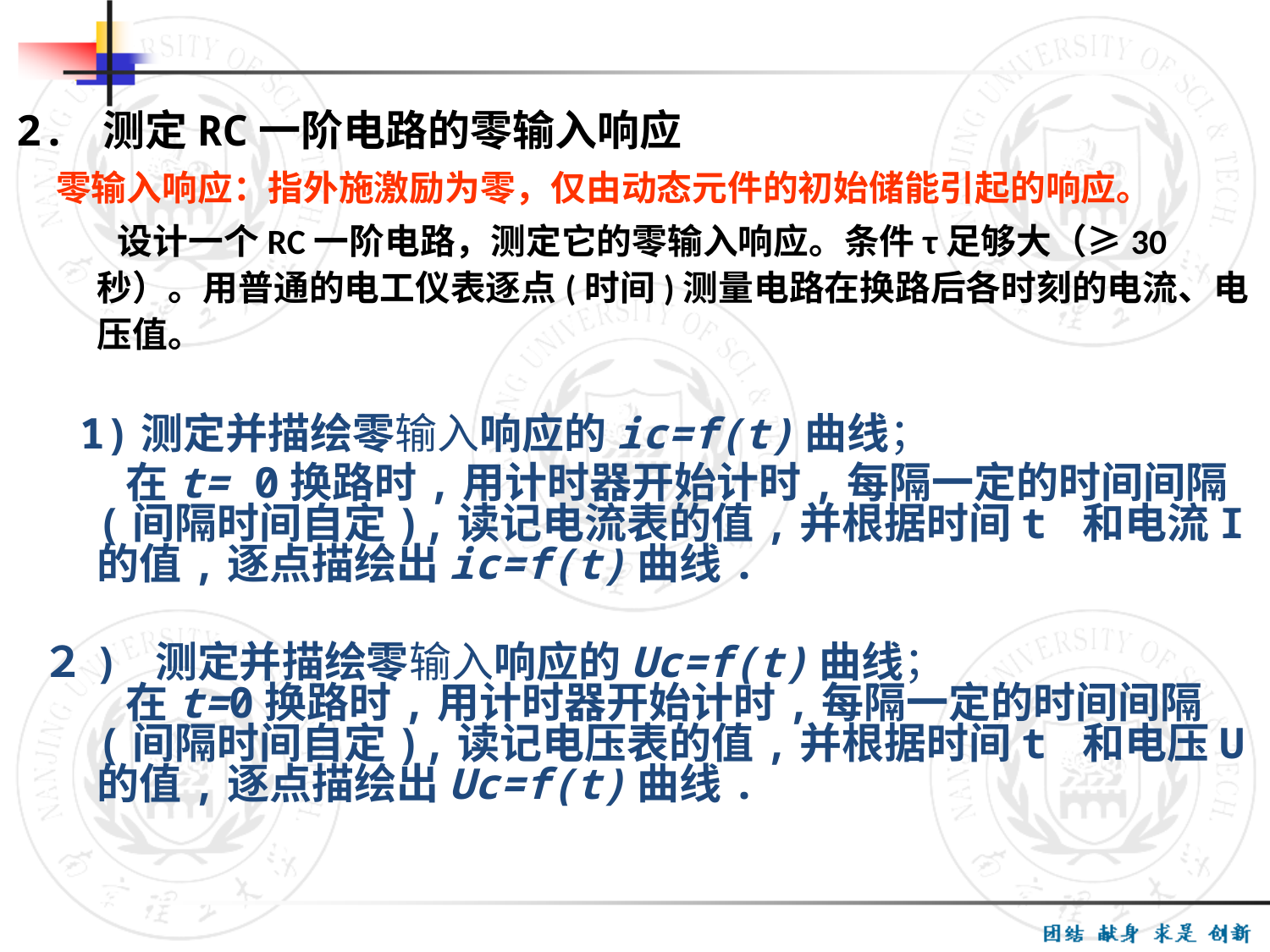

2. 测定RC一阶电路的零输入响应
     零输入响应：指外施激励为零，仅由动态元件的初始储能引起的响应。
            设计一个RC一阶电路，测定它的零输入响应。条件τ足够大（≥30秒）。用普通的电工仪表逐点(时间)测量电路在换路后各时刻的电流、电压值。

    1)测定并描绘零输入响应的ic=f(t)曲线；
　　   在t= 0换路时,用计时器开始计时,每隔一定的时间间隔(间隔时间自定),读记电流表的值,并根据时间t 和电流I 的值,逐点描绘出ic=f(t)曲线.

  ２) 测定并描绘零输入响应的Uc=f(t)曲线；
   在t=0换路时,用计时器开始计时,每隔一定的时间间隔(间隔时间自定),读记电压表的值,并根据时间t 和电压U 的值,逐点描绘出Uc=f(t)曲线.